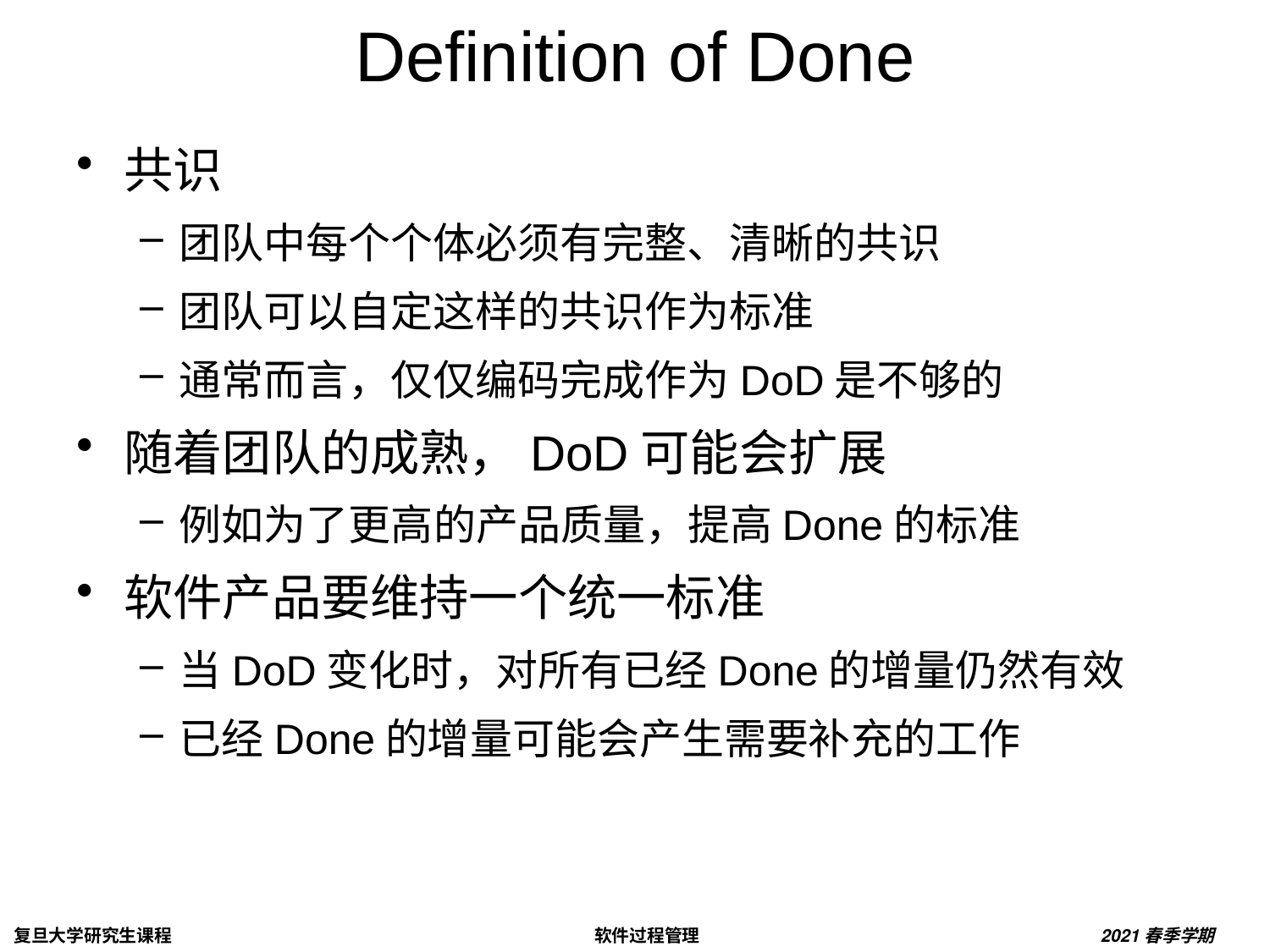

# Definition of Done
共识
团队中每个个体必须有完整、清晰的共识
团队可以自定这样的共识作为标准
通常而言，仅仅编码完成作为DoD是不够的
随着团队的成熟，DoD可能会扩展
例如为了更高的产品质量，提高Done的标准
软件产品要维持一个统一标准
当DoD变化时，对所有已经Done的增量仍然有效
已经Done的增量可能会产生需要补充的工作